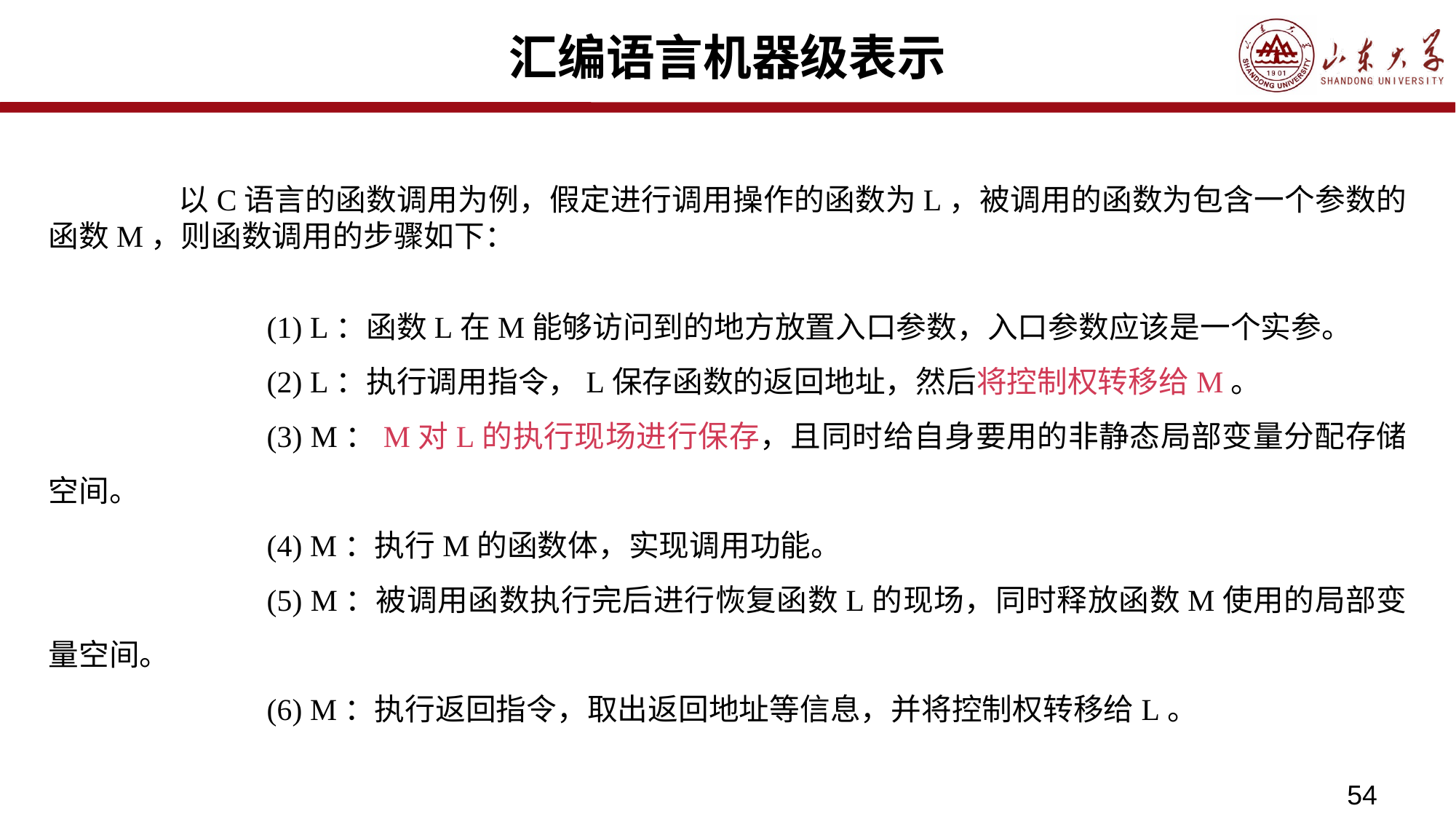

# 汇编语言机器级表示

	  以C语言的函数调用为例，假定进行调用操作的函数为L，被调用的函数为包含一个参数的函数M，则函数调用的步骤如下：

		(1) L：函数L在M能够访问到的地方放置入口参数，入口参数应该是一个实参。
		(2) L：执行调用指令，L保存函数的返回地址，然后将控制权转移给M。
		(3) M：M对L的执行现场进行保存，且同时给自身要用的非静态局部变量分配存储空间。
		(4) M：执行M的函数体，实现调用功能。
		(5) M：被调用函数执行完后进行恢复函数L的现场，同时释放函数M使用的局部变量空间。
		(6) M：执行返回指令，取出返回地址等信息，并将控制权转移给L。

54